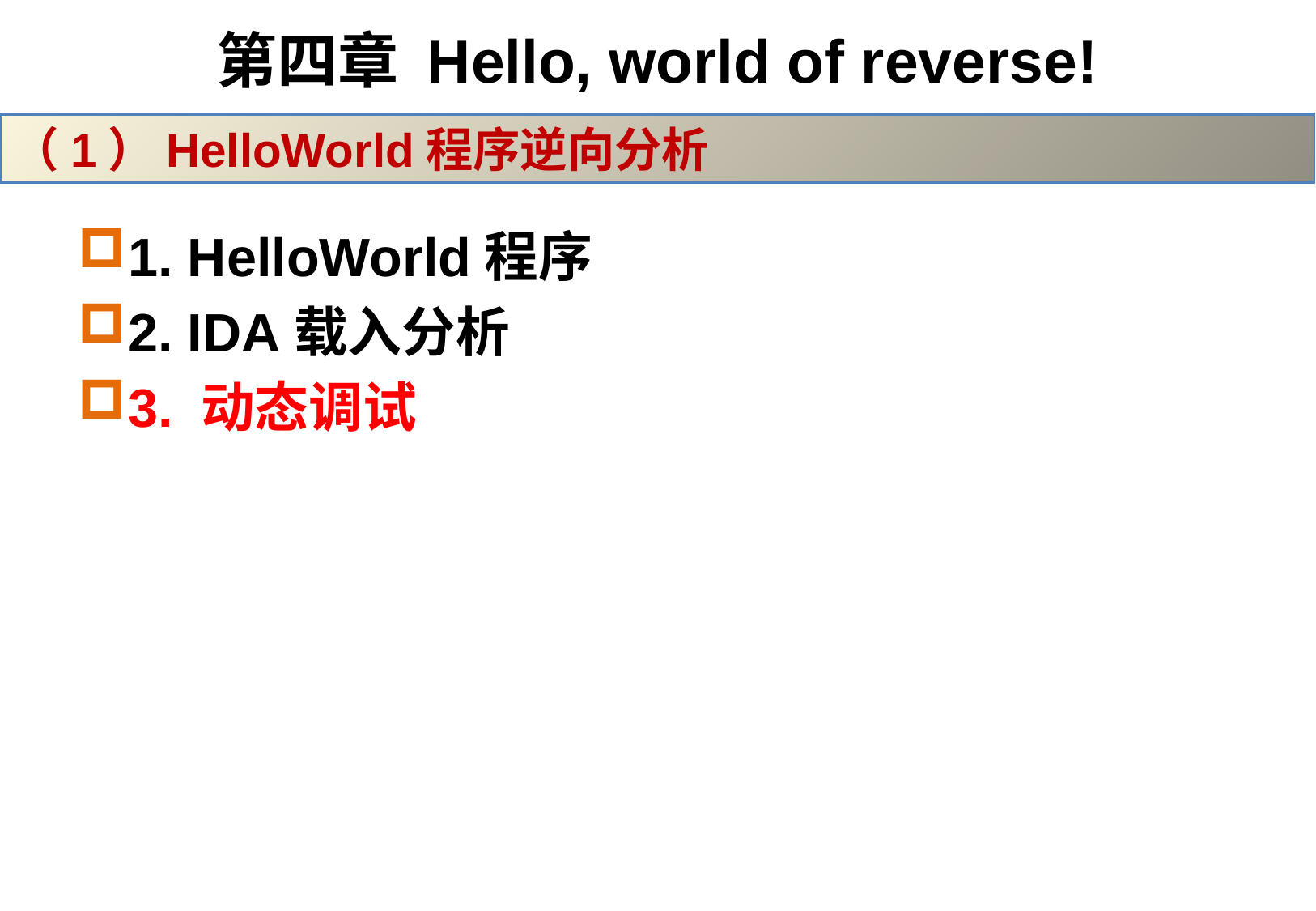

# 第四章 Hello, world of reverse!
（1）HelloWorld程序逆向分析
1. HelloWorld程序
2. IDA载入分析
3. 动态调试